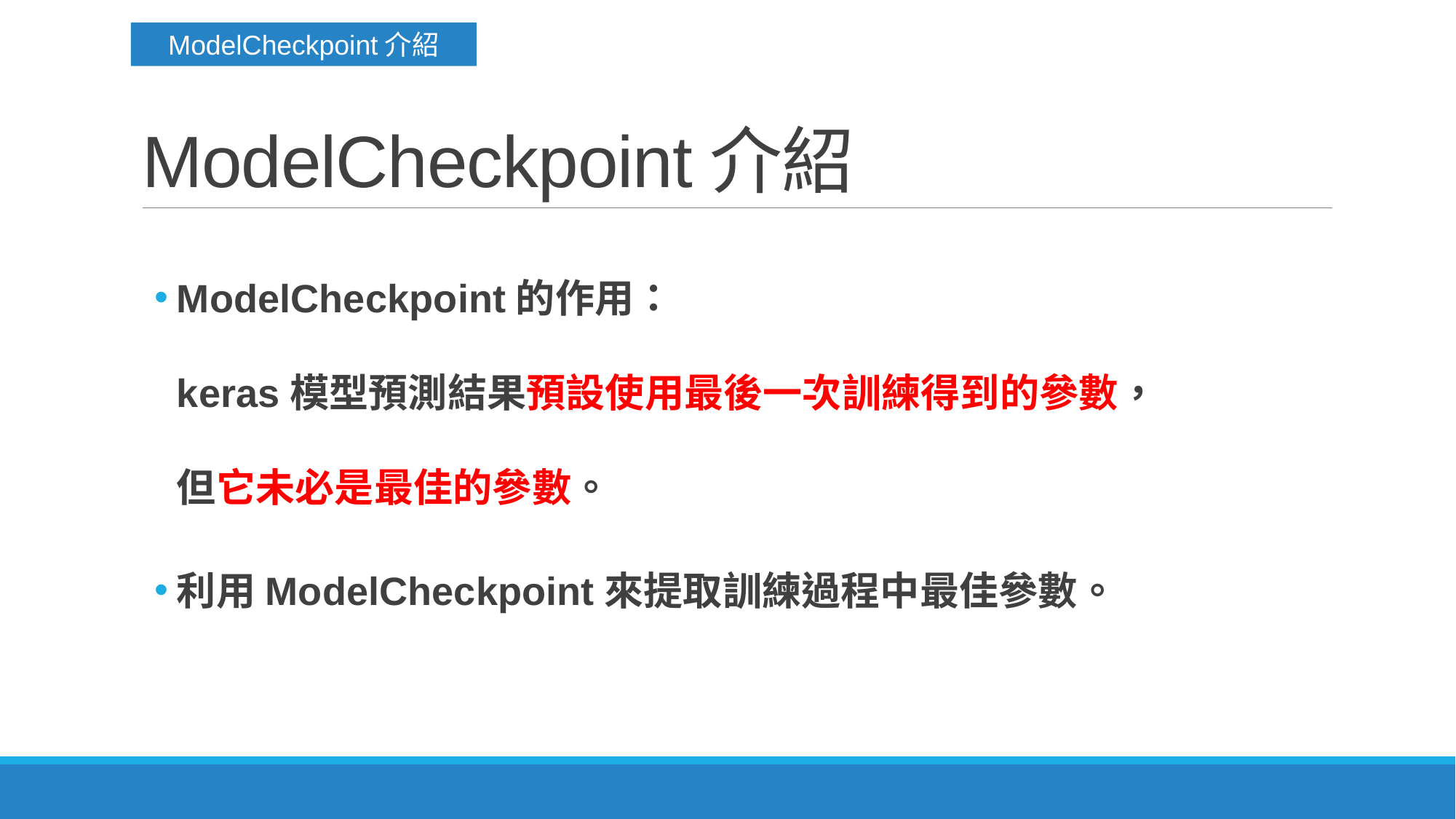

ModelCheckpoint介紹
# ModelCheckpoint介紹
ModelCheckpoint的作用：
keras模型預測結果預設使用最後一次訓練得到的參數，
但它未必是最佳的參數。
利用ModelCheckpoint來提取訓練過程中最佳參數。